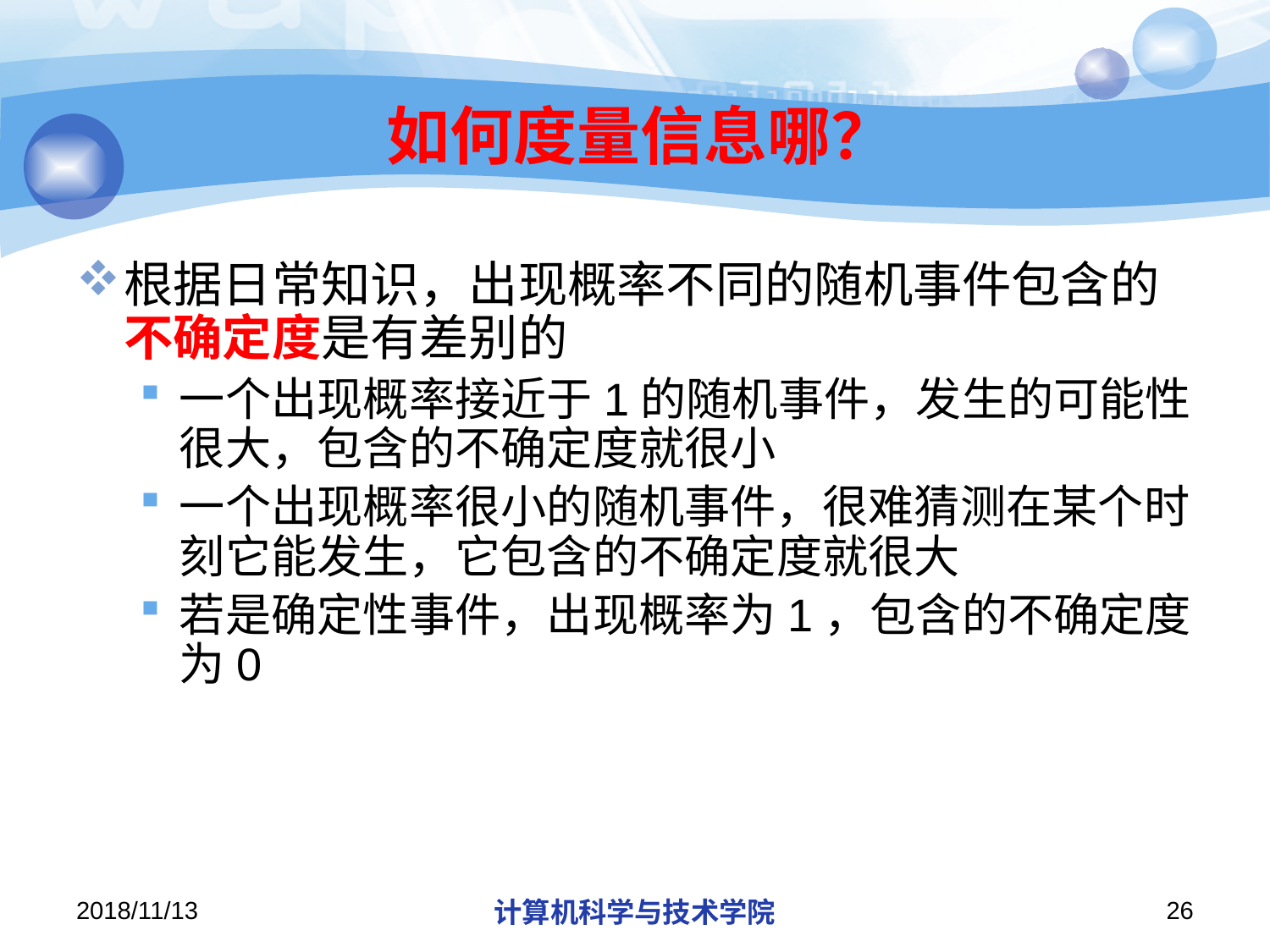

# 如何度量信息哪？
根据日常知识，出现概率不同的随机事件包含的不确定度是有差别的
一个出现概率接近于1的随机事件，发生的可能性很大，包含的不确定度就很小
一个出现概率很小的随机事件，很难猜测在某个时刻它能发生，它包含的不确定度就很大
若是确定性事件，出现概率为1，包含的不确定度为0

2018/11/13
计算机科学与技术学院
26